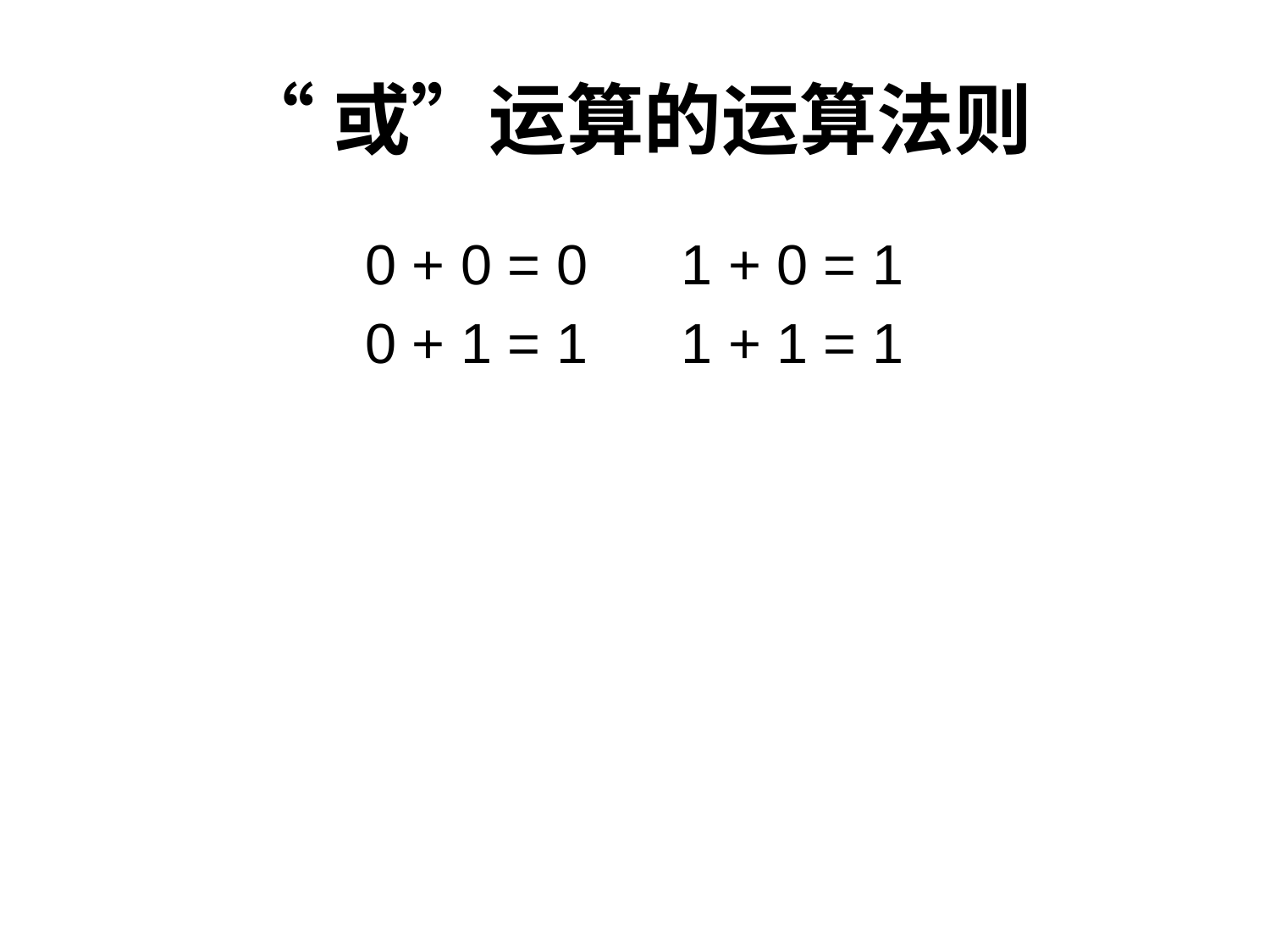

# “或”运算的运算法则
0 + 0 = 0      1 + 0 = 1
0 + 1 = 1      1 + 1 = 1